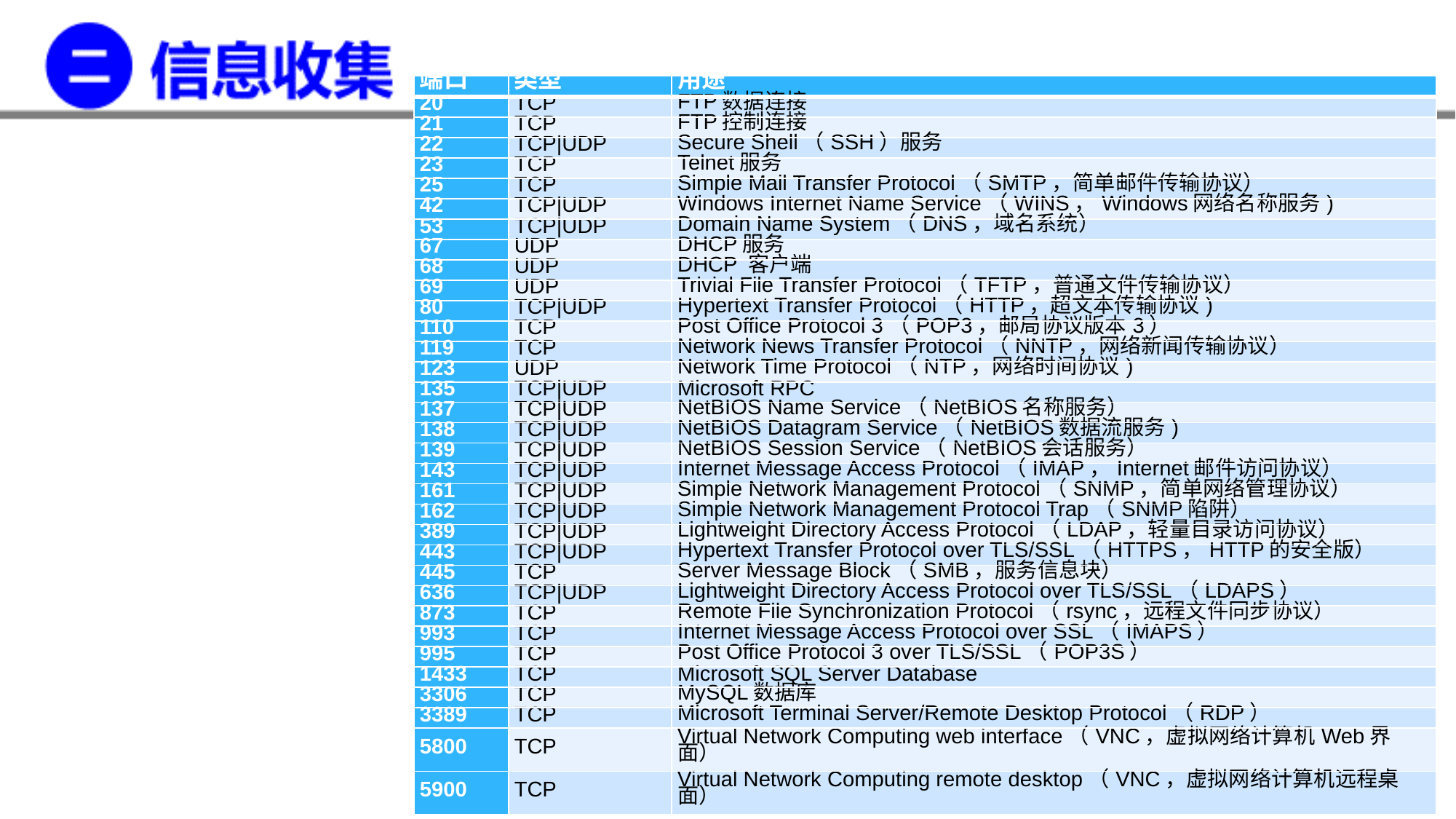

| 端口 | 类型 | 用途 |
| --- | --- | --- |
| 20 | TCP | FTP数据连接 |
| 21 | TCP | FTP控制连接 |
| 22 | TCP|UDP | Secure Shell（SSH）服务 |
| 23 | TCP | Telnet服务 |
| 25 | TCP | Simple Mail Transfer Protocol（SMTP，简单邮件传输协议） |
| 42 | TCP|UDP | Windows Internet Name Service（WINS，Windows网络名称服务) |
| 53 | TCP|UDP | Domain Name System（DNS，域名系统） |
| 67 | UDP | DHCP服务 |
| 68 | UDP | DHCP 客户端 |
| 69 | UDP | Trivial File Transfer Protocol（TFTP，普通文件传输协议） |
| 80 | TCP|UDP | Hypertext Transfer Protocol（HTTP，超文本传输协议) |
| 110 | TCP | Post Office Protocol 3（POP3，邮局协议版本3） |
| 119 | TCP | Network News Transfer Protocol（NNTP，网络新闻传输协议） |
| 123 | UDP | Network Time Protocol（NTP，网络时间协议) |
| 135 | TCP|UDP | Microsoft RPC |
| 137 | TCP|UDP | NetBIOS Name Service（NetBIOS名称服务） |
| 138 | TCP|UDP | NetBIOS Datagram Service（NetBIOS数据流服务) |
| 139 | TCP|UDP | NetBIOS Session Service（NetBIOS会话服务） |
| 143 | TCP|UDP | Internet Message Access Protocol（IMAP，Internet邮件访问协议） |
| 161 | TCP|UDP | Simple Network Management Protocol（SNMP，简单网络管理协议） |
| 162 | TCP|UDP | Simple Network Management Protocol Trap（SNMP陷阱） |
| 389 | TCP|UDP | Lightweight Directory Access Protocol（LDAP，轻量目录访问协议） |
| 443 | TCP|UDP | Hypertext Transfer Protocol over TLS/SSL（HTTPS，HTTP的安全版） |
| 445 | TCP | Server Message Block（SMB，服务信息块） |
| 636 | TCP|UDP | Lightweight Directory Access Protocol over TLS/SSL（LDAPS） |
| 873 | TCP | Remote File Synchronization Protocol（rsync，远程文件同步协议） |
| 993 | TCP | Internet Message Access Protocol over SSL（IMAPS） |
| 995 | TCP | Post Office Protocol 3 over TLS/SSL（POP3S） |
| 1433 | TCP | Microsoft SQL Server Database |
| 3306 | TCP | MySQL数据库 |
| 3389 | TCP | Microsoft Terminal Server/Remote Desktop Protocol（RDP） |
| 5800 | TCP | Virtual Network Computing web interface（VNC，虚拟网络计算机Web界面） |
| 5900 | TCP | Virtual Network Computing remote desktop（VNC，虚拟网络计算机远程桌面） |